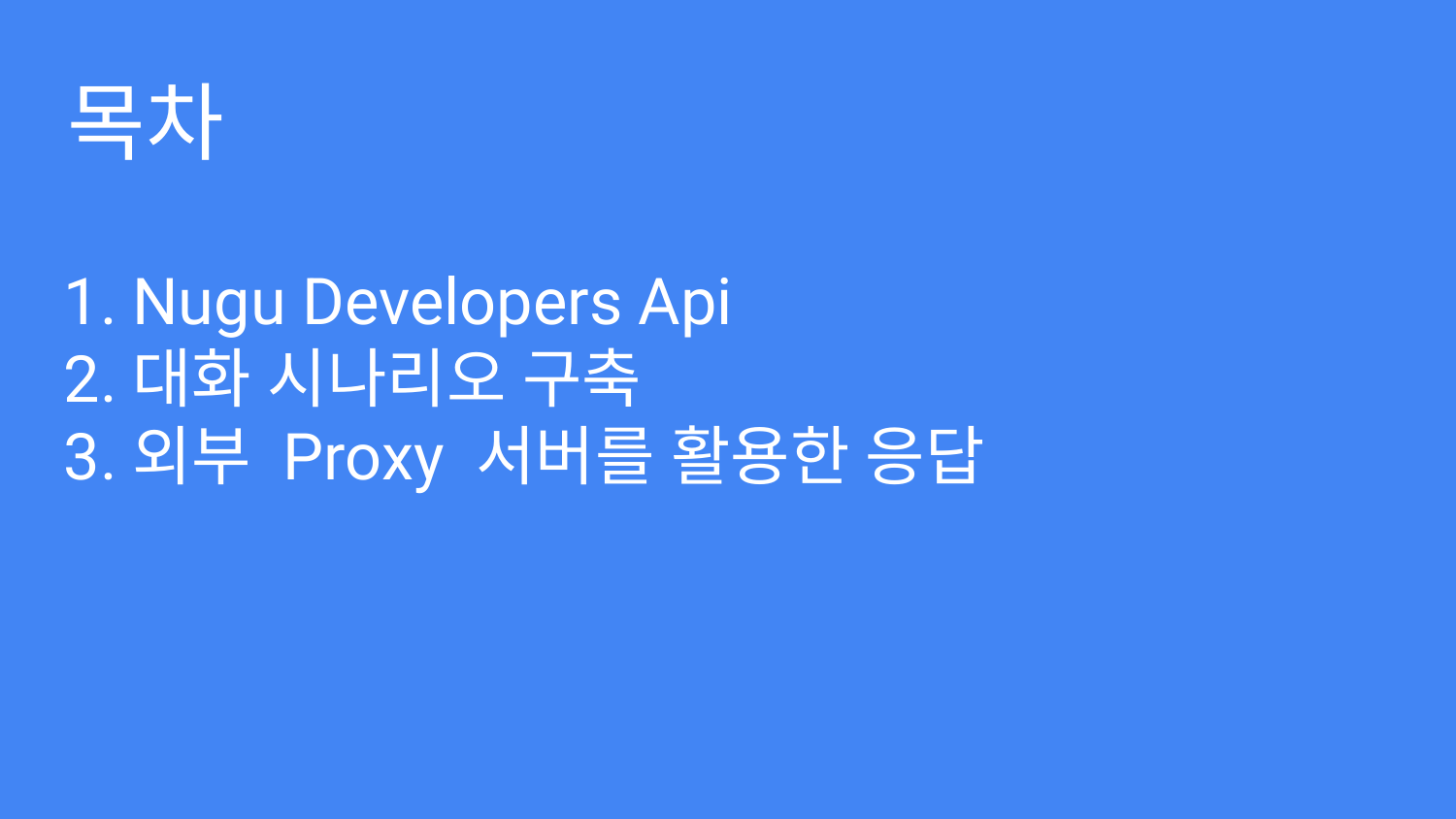

# 목차
Nugu Developers Api
대화 시나리오 구축
외부 Proxy 서버를 활용한 응답